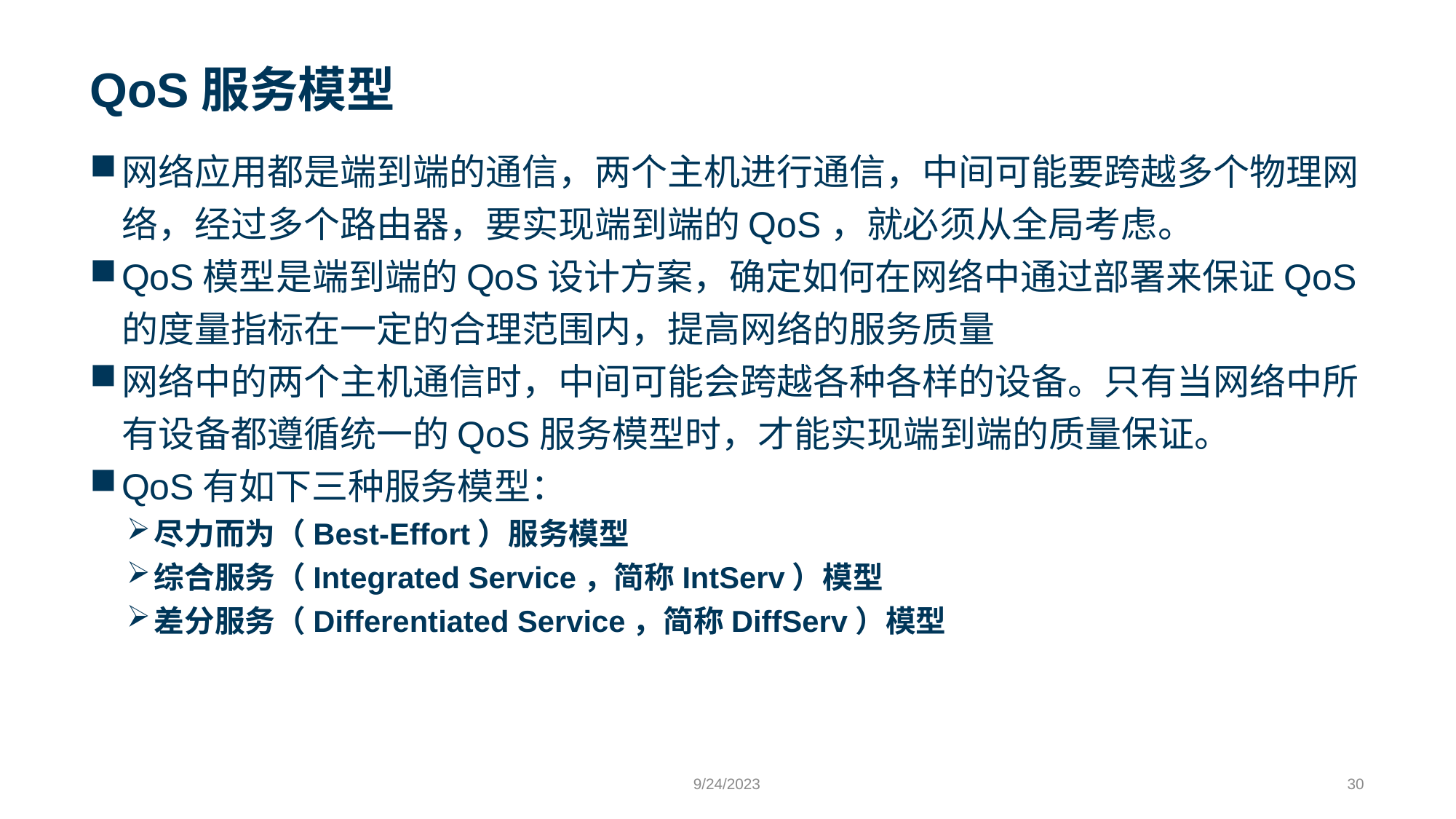

# QoS服务模型
网络应用都是端到端的通信，两个主机进行通信，中间可能要跨越多个物理网络，经过多个路由器，要实现端到端的QoS，就必须从全局考虑。
QoS模型是端到端的QoS设计方案，确定如何在网络中通过部署来保证QoS的度量指标在一定的合理范围内，提高网络的服务质量
网络中的两个主机通信时，中间可能会跨越各种各样的设备。只有当网络中所有设备都遵循统一的QoS服务模型时，才能实现端到端的质量保证。
QoS有如下三种服务模型：
尽力而为（Best-Effort）服务模型
综合服务（Integrated Service，简称IntServ）模型
差分服务（Differentiated Service，简称DiffServ）模型

9/24/2023
30